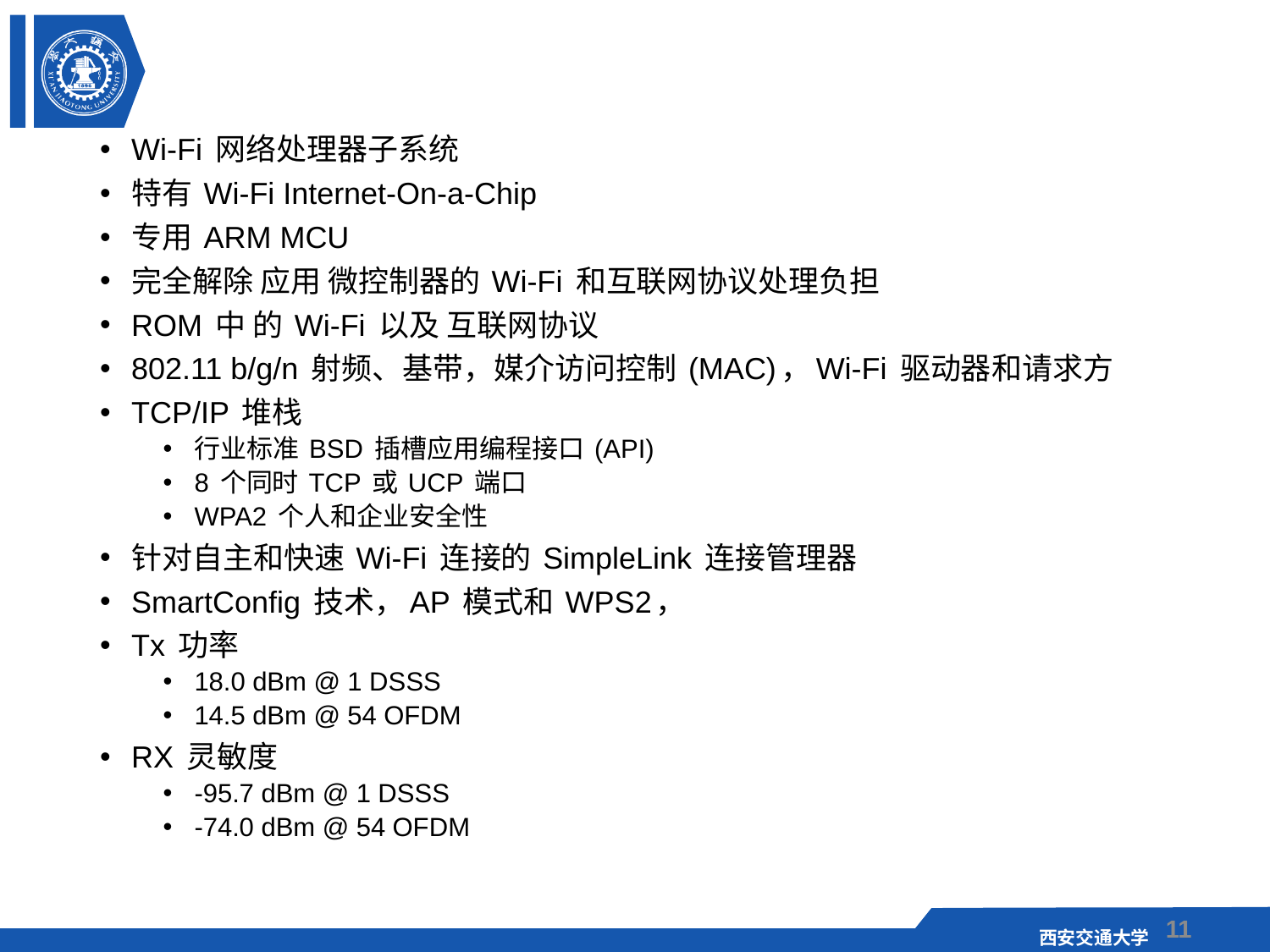

Wi-Fi 网络处理器子系统
特有 Wi-Fi Internet-On-a-Chip
专用 ARM MCU
完全解除 应用 微控制器的 Wi-Fi 和互联网协议处理负担
ROM 中 的 Wi-Fi 以及 互联网协议
802.11 b/g/n 射频、基带，媒介访问控制 (MAC)，Wi-Fi 驱动器和请求方
TCP/IP 堆栈
行业标准 BSD 插槽应用编程接口 (API)
8 个同时 TCP 或 UCP 端口
WPA2 个人和企业安全性
针对自主和快速 Wi-Fi 连接的 SimpleLink 连接管理器
SmartConfig 技术，AP 模式和 WPS2，
Tx 功率
18.0 dBm @ 1 DSSS
14.5 dBm @ 54 OFDM
RX 灵敏度
-95.7 dBm @ 1 DSSS
-74.0 dBm @ 54 OFDM

11